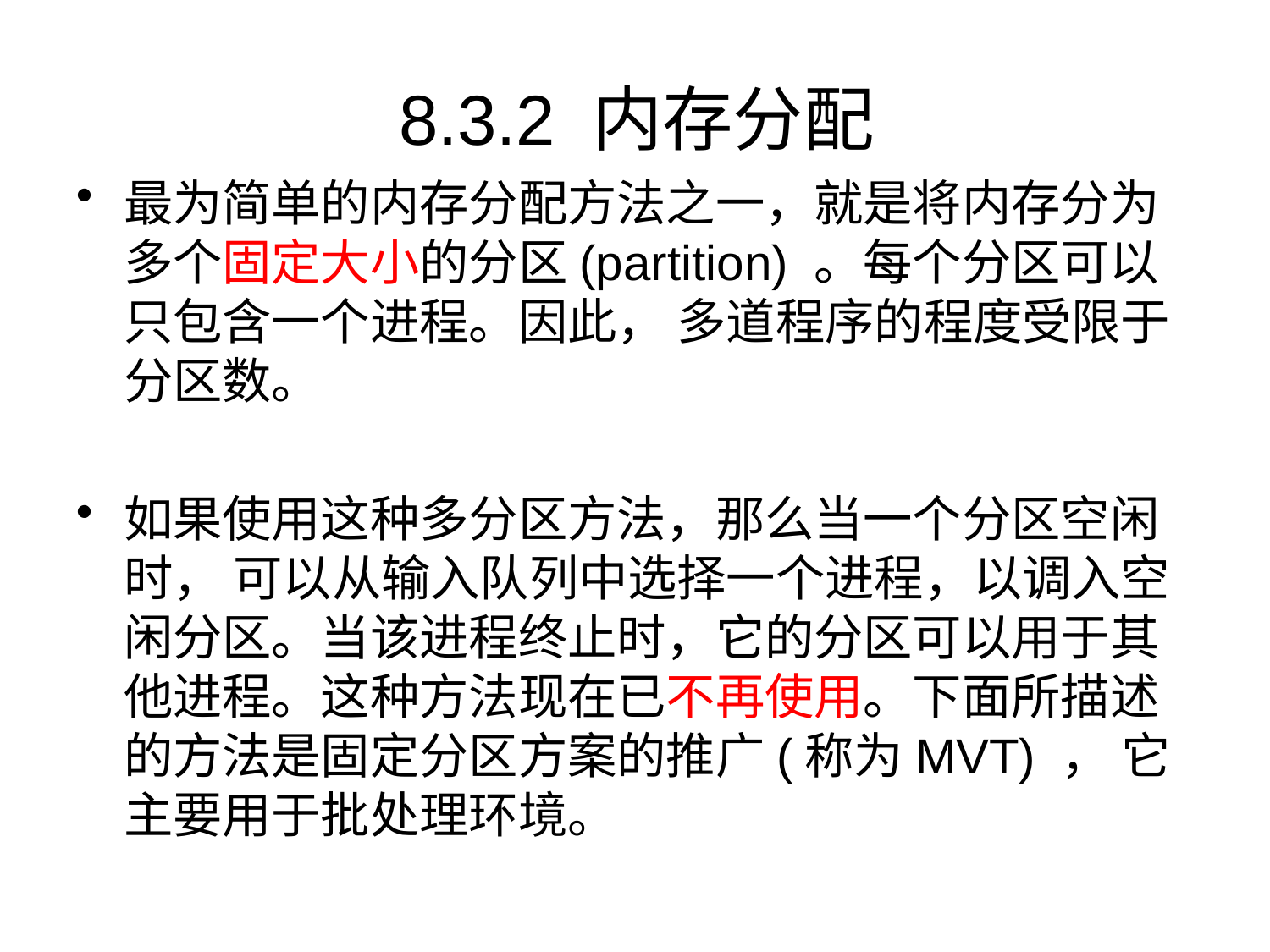

# 8.3.2 内存分配
最为简单的内存分配方法之一，就是将内存分为多个固定大小的分区(partition) 。每个分区可以只包含一个进程。因此， 多道程序的程度受限于分区数。

如果使用这种多分区方法，那么当一个分区空闲时， 可以从输入队列中选择一个进程，以调入空闲分区。当该进程终止时，它的分区可以用于其他进程。这种方法现在已不再使用。下面所描述的方法是固定分区方案的推广(称为MVT) ， 它主要用于批处理环境。